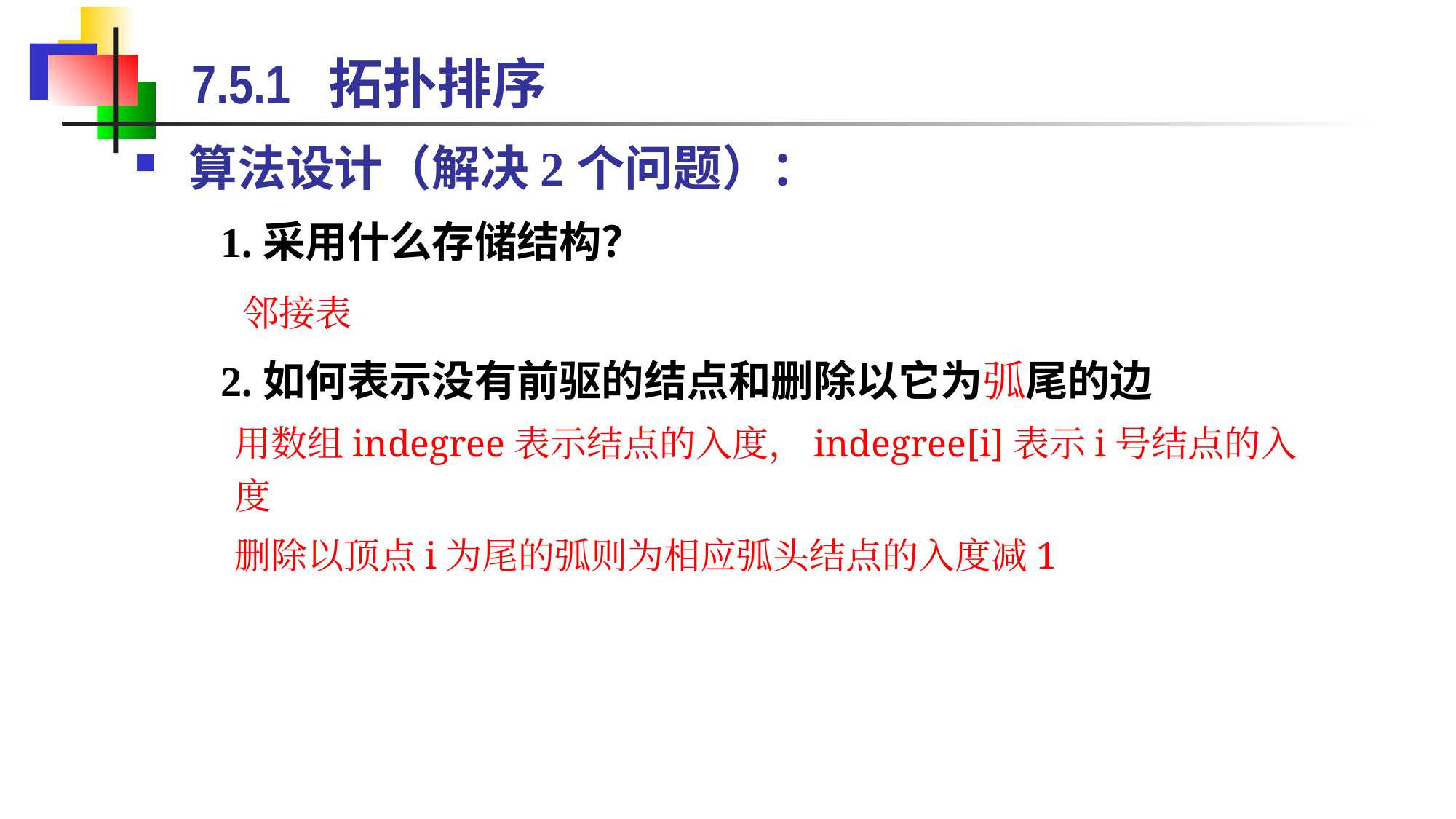

7.5.1  拓扑排序
算法设计（解决2个问题）：
   1.采用什么存储结构？
    邻接表
   2.如何表示没有前驱的结点和删除以它为弧尾的边
    用数组indegree表示结点的入度，indegree[i]表示i号结点的入度
    删除以顶点i为尾的弧则为相应弧头结点的入度减1